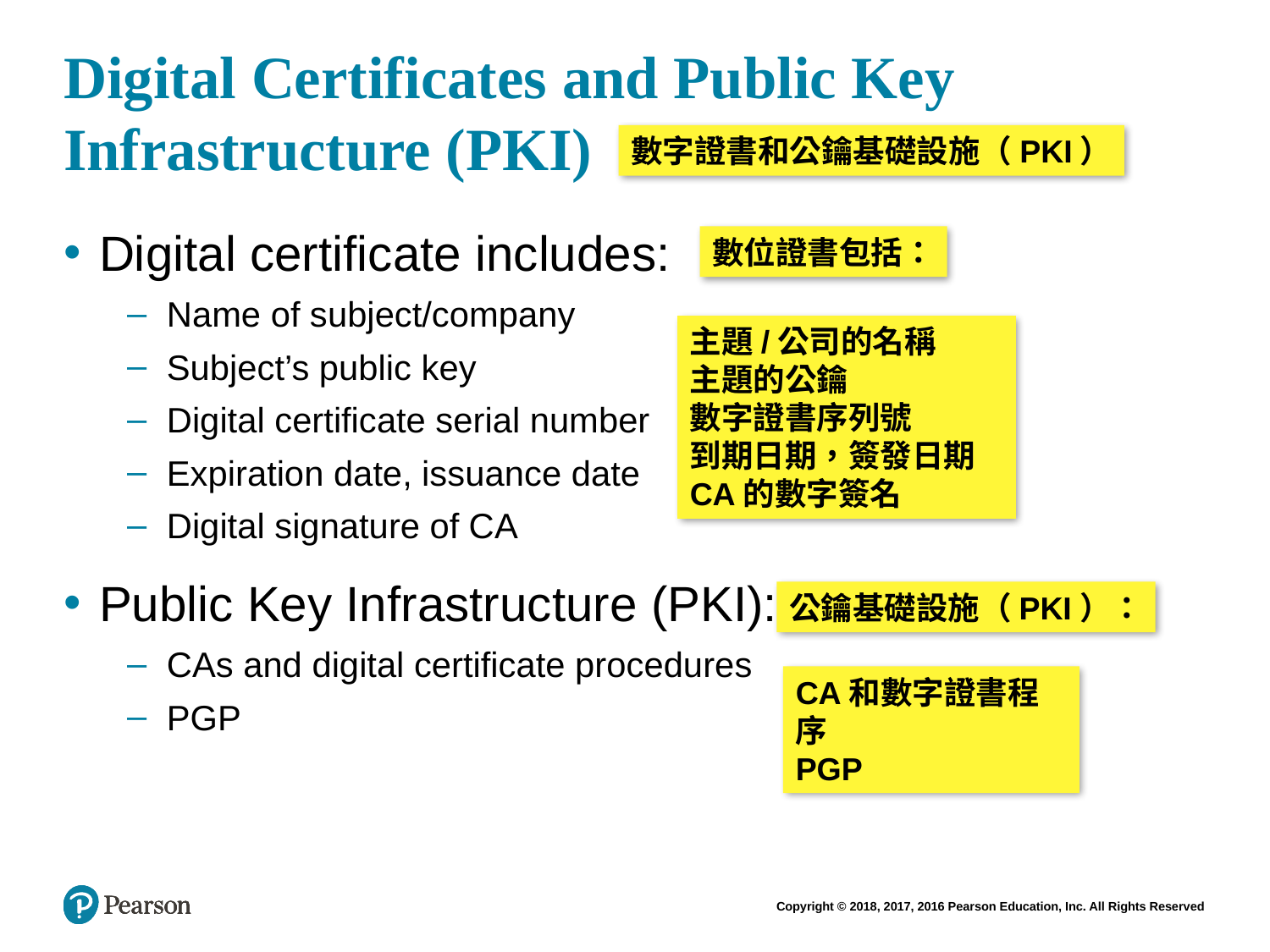

# Digital Certificates and Public Key Infrastructure (PKI)
數字證書和公鑰基礎設施（PKI）
Digital certificate includes:
Name of subject/company
Subject’s public key
Digital certificate serial number
Expiration date, issuance date
Digital signature of CA
Public Key Infrastructure (PKI):
CAs and digital certificate procedures
PGP
數位證書包括：
主題/公司的名稱
主題的公鑰
數字證書序列號
到期日期，簽發日期
CA的數字簽名
公鑰基礎設施（PKI）：
CA和數字證書程序
PGP